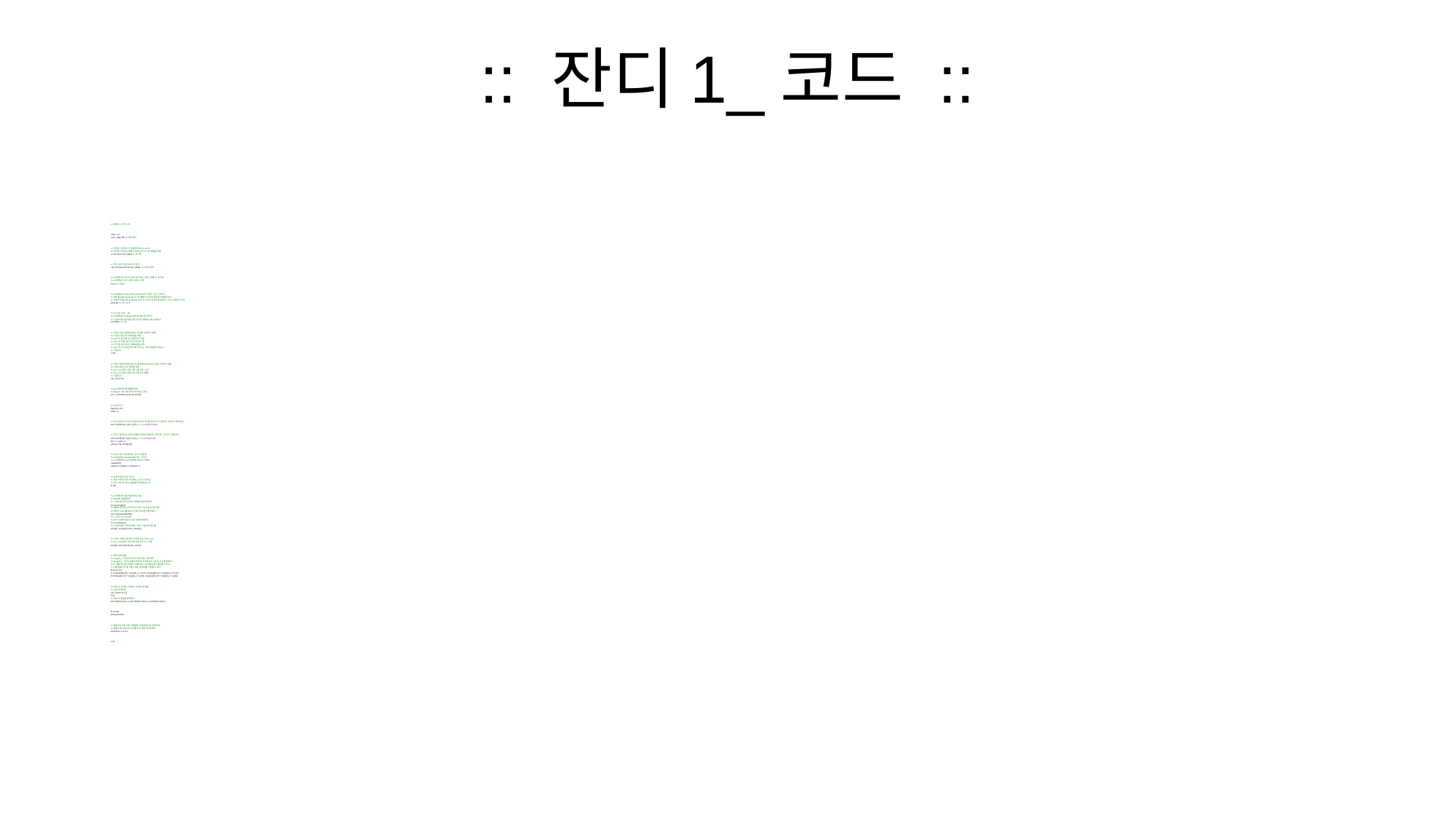

# :: 잔디1_코드 ::
% 흔들리는 잔디 1개

clear; clc;
num_data=30; % 점의 개수

% 잔디를 구성하는 각 점들의 좌표 x1,x2,x3
% 잔디를 구성하는 점들이 30개니까 3 x 30 행렬을 만듦
x=zeros(3,num_data); % 초기화

% 잔디 길이(키)를 3으로 만든다.
x(3,:)=linspace(0,3,num_data); % z좌표 입력

% sin파형으로 잔디가 왔다갔다 하는 것을 구현할 수 있도록
% sin파형을 그리기 위한 주파수 설정
f=0.2; % 주파수

% sin파형에서 degree를 sampling하기 위한 시간 간격이다
% 크면 클수록 sampling 주기가 빨라서 잔디의 움직임이 빠를것이다
% 작으면 작을수록 sampling 주기가 느려서 잔디의 움직임이 느리고 자세할 것이다
dt=0.01; % 시간 간격

% t 0 0.01 0.02 ~ 30
% sin파형에서 sampling을 50까지 할 것이다.
% 이 값이 많으면 많을수록 잔디의 상태를 오래 보여준다
t=0:dt:50; % 시간

% 자연스러운 바람에 날리는 잔디를 구현하기 위해
% i가 클수록 (잔디 윗부분일수록)
% and r이 클수록 잔디 회전각도 작음
% and r이 작을수록 잔디 회전각도 큼
% i가 작을수록 (잔디 아랫부분일수록)
% and r이 크던 말던 잔디 회전각도는 크게 영향받지 않는다
% 그림참고
r=50;

% 자연스럽게 바람에 날린 후 원상태로 복귀하는 것을 구현하기 위해
% 시간에 따른 감소 변화율 조절
% vel_conv값이 커질수록 수렴 속도 느림
% vel_conv값이 작을수록 수렴 속도 빠름
% 그림참고
vel_conv=10;

% sin그래프로 t를 샘플링하여
% degree -30~30으로 바꾸어주는 과정
psi = (-30/180*pi)*(sin(2*pi*f*t))

%그림 띄우기
figure(1); clf;
hold on;

% 잔디 움직이기 시작 전 원래 모습의 잔디를 파란색 0.5굵기로 그려주기 위한 변수
ax1= plot3(x(1,:),x(2,:),x(3,:),'-o','LineWidth',0.5);

% 잔디가 움직이는 동안 좌표를 저장하고 빨간색 2굵기로 그려주기 위한 변수
ax2= plot3(x(1,:),x(2,:),x(3,:),'-o','LineWidth',2);
box on; grid on;
ylim([-2 2]); zlim([0 4]);

% x1축 기준 roll운동하는 것이기 때문에
% view(90,0) viewpoint로 보는 것이다.
% +x1방향에서 x2x3평면을 바라보기 위해
view(90,0)
xlabel('x');ylabel('y');zlabel('z');

% t1에 관련된 모든 코드는
% 잔디 5개코드에서 의미있는 코드가 되므로
% 잔디 5개 코드에서 설명을 작성하겠습니다
t1=dt;

% sin파형에서 t를 샘플링하는 횟수
% 5000번 샘플링한다
% 그 횟수에 따라 잔디의 상태를 업데이트한다.
for j=1:length(t)
% 배열의 인덱스는 양의 정수이거나 논리값이어야 한다.
% 따라서 round를 통해 가까운 정수를 만들어준다
psi1=psi(round(t1/dt));
% x 사이즈 3 X 30에서
% 30이 잔디의 개수이니까 30번 반복한다
for i=1:size(x,2)
% 각 점의 회전 각도에 대한 가중치, 멀수록 많이 휨
weight_a=(exp((i-num_data)/r));

% 시간이 흐를수록 회전 각도를 감소시키는 요소
% vel_conv값이 커질수록 수렴 속도가 느려짐
weight_b1=exp(-t1/(vel_conv));

% 회전 변환 행렬
% weight_a 각 점의 회전 각도에 대한 가중치와
% weight_b 시간이 흐를수록 회전 각도를 감소시키는 요소를 합하여
% 두 개를 동시에 구현하기 위해 변수 Rx1을 만들어 출력할 것이다.
% 이를 통해 잔디의 자연스러운 움직임을 구현할 수 있다
Rx1=[1 0 0;
0 -cos(weight_b1 * weight_a * psi1) -sin(weight_b1 * weight_a * psi1);
0 sin(weight_b1 * weight_a * psi1) cos(weight_b1 * weight_a * psi1)];

% 회전 후 잔디를 구성하는 각 점의 좌표를
% y1에 저장한다
y1(:,i)=Rx1*x(:,i);
end
% 회전 후 점들을 출력한다
ax2.XData=y1(1,:); ax2.YData=y1(2,:); ax2.ZData=y1(3,:);

t1=t1+dt;
pause(0.001);

% 업데이트수를 초당 프레임을 20프레임으로 제한하여
% 깔끔한 애니메이션 효과를 보기 위해 작성하였다
drawnow limitrate

end